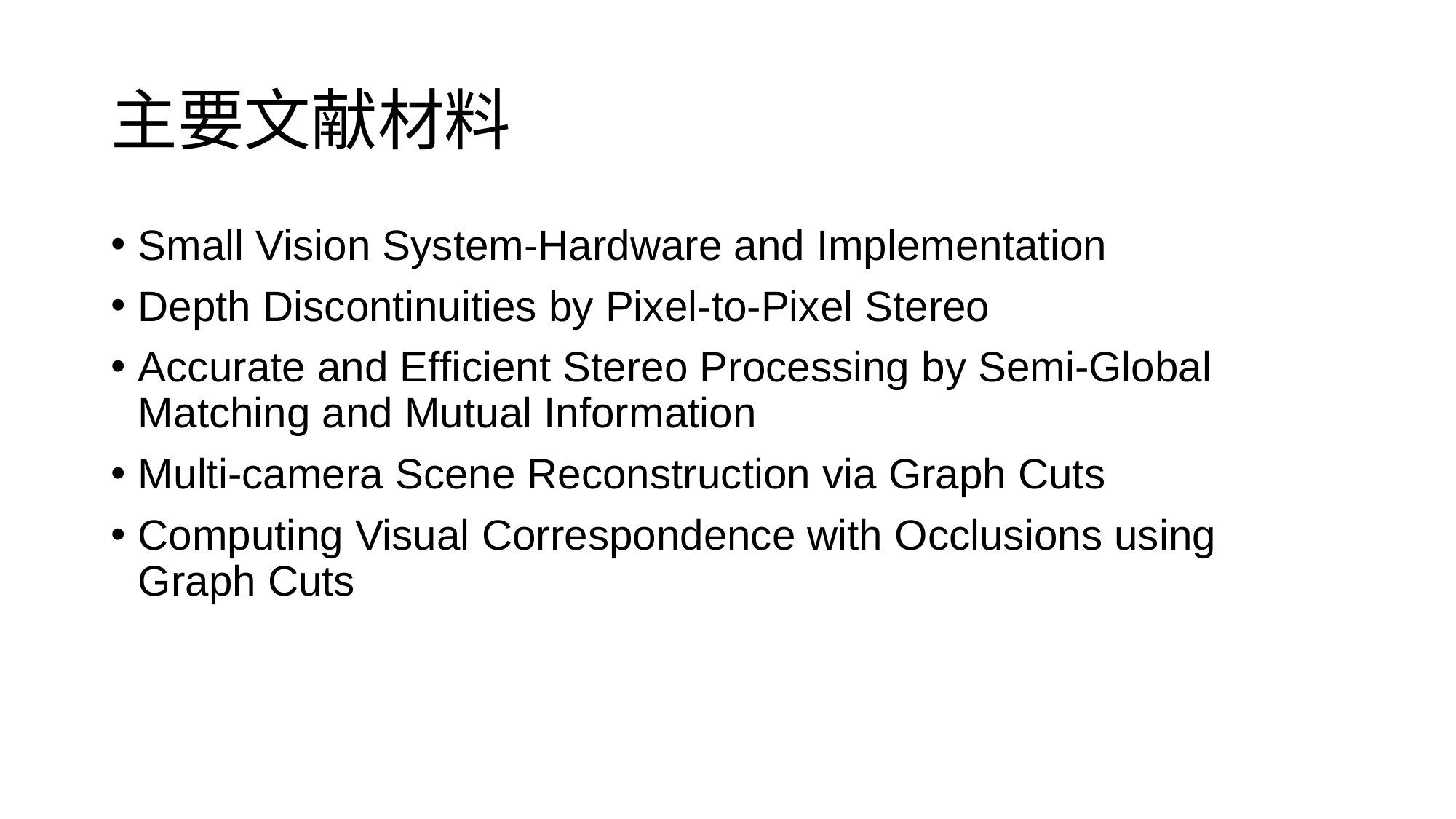

# 主要文献材料
Small Vision System-Hardware and Implementation
Depth Discontinuities by Pixel-to-Pixel Stereo
Accurate and Efﬁcient Stereo Processing by Semi-Global Matching and Mutual Information
Multi-camera Scene Reconstruction via Graph Cuts
Computing Visual Correspondence with Occlusions using Graph Cuts